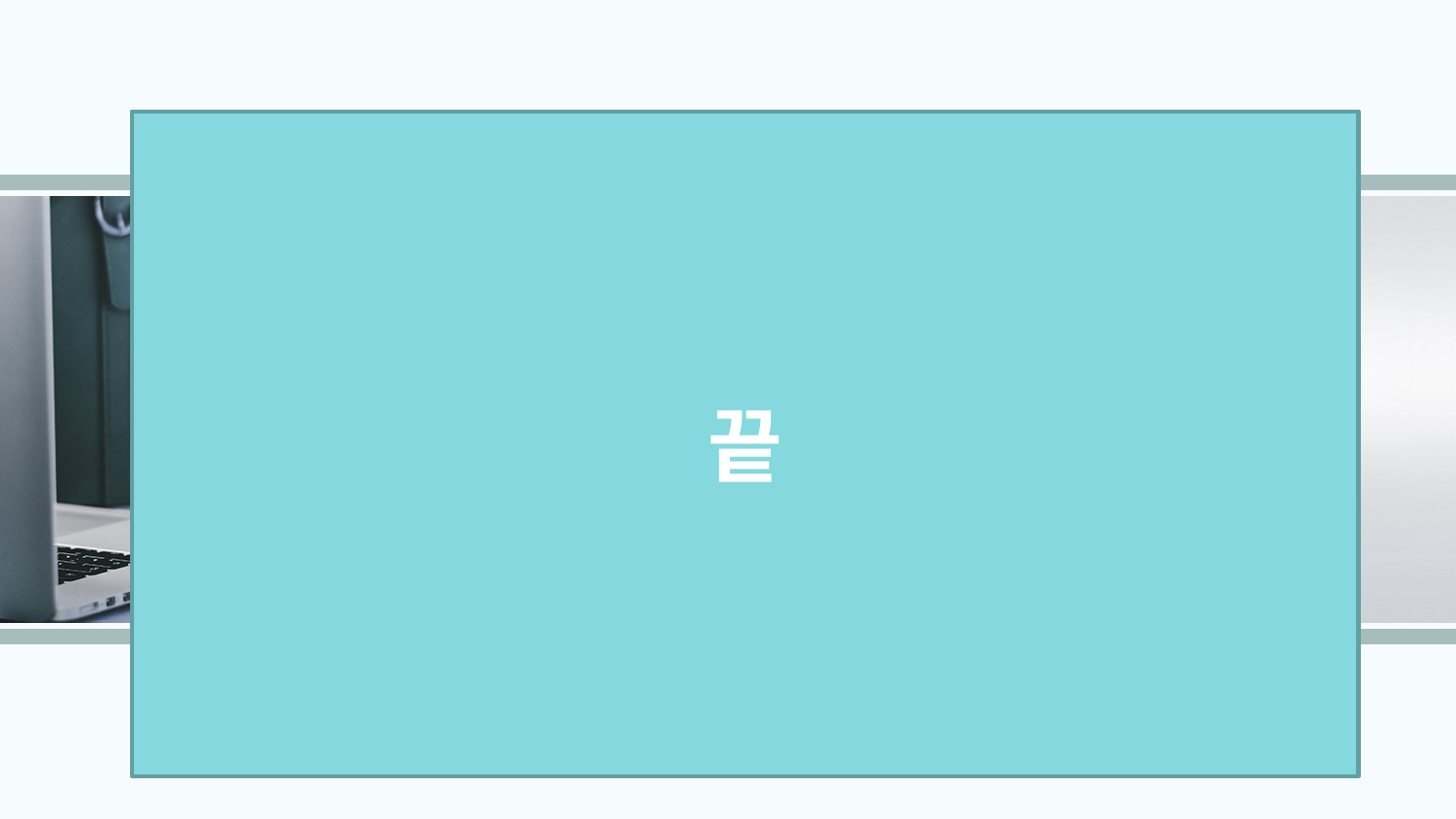

끝
Section Break
Insert the title of your subtitle Here